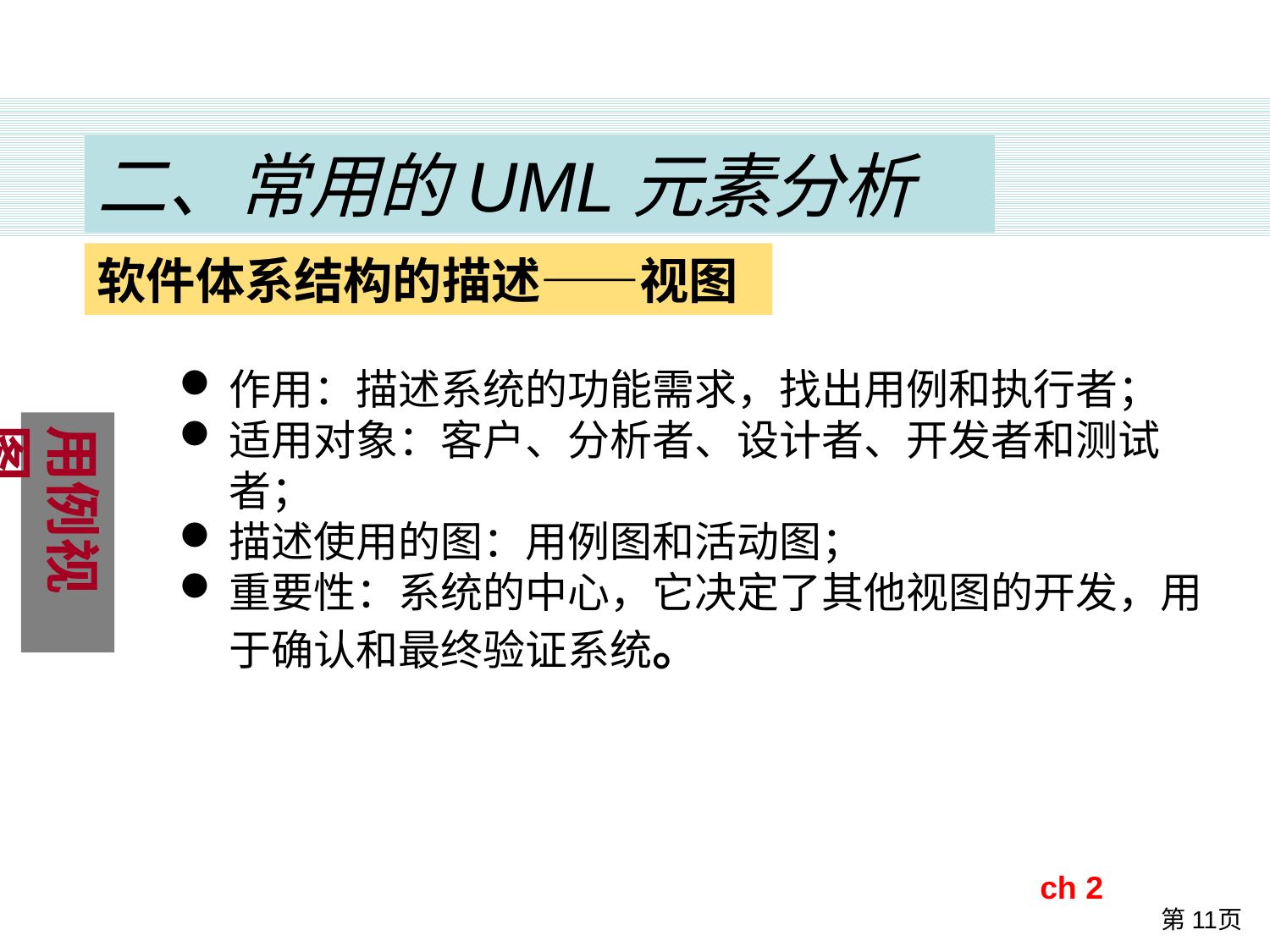

二、常用的UML元素分析
软件体系结构的描述——视图
作用：描述系统的功能需求，找出用例和执行者；
适用对象：客户、分析者、设计者、开发者和测试者；
描述使用的图：用例图和活动图；
重要性：系统的中心，它决定了其他视图的开发，用于确认和最终验证系统。
用例视图
ch 2
第11页